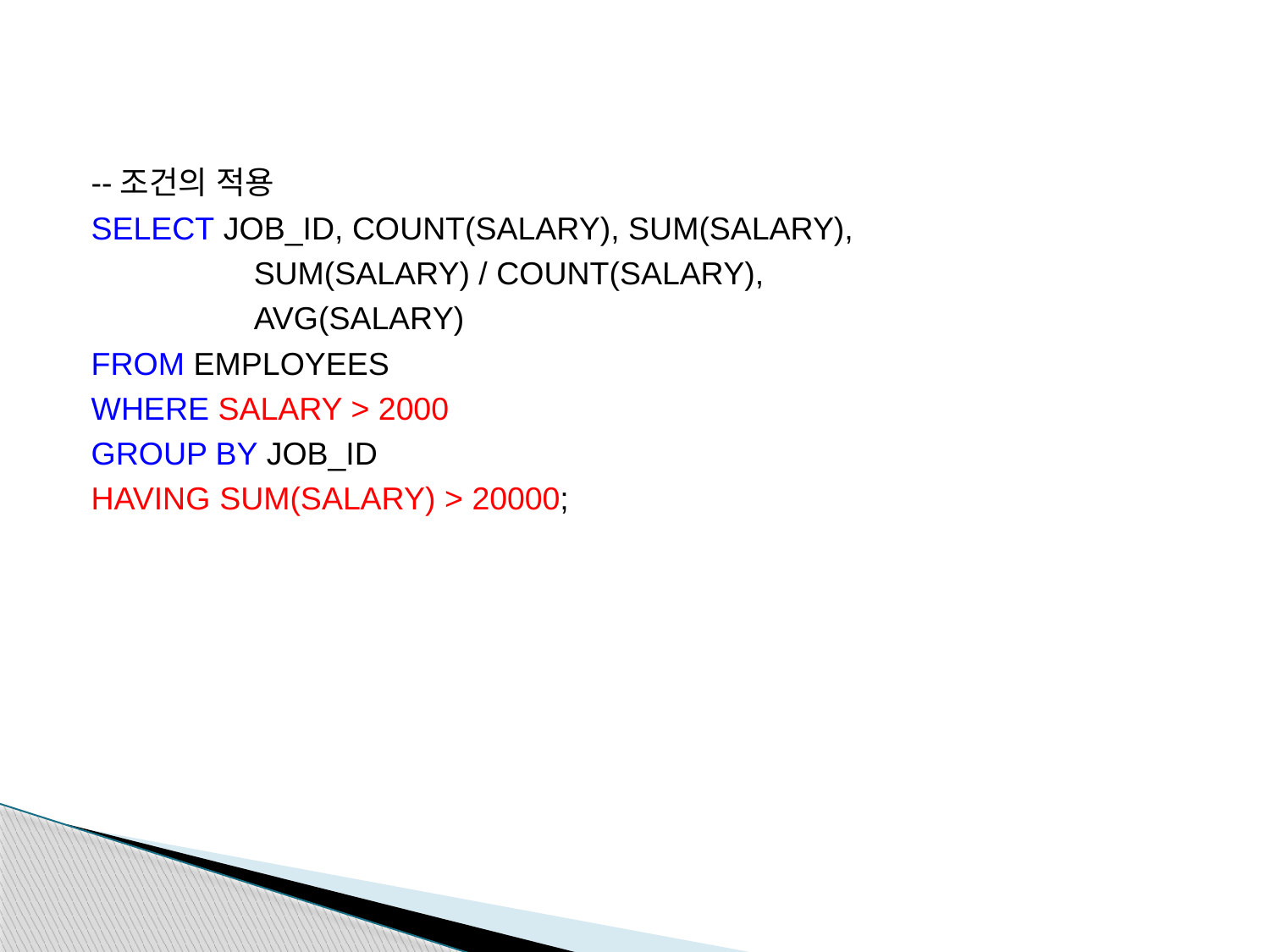

--조건의 적용
SELECT JOB_ID, COUNT(SALARY), SUM(SALARY),
		SUM(SALARY) / COUNT(SALARY),
		AVG(SALARY)
FROM EMPLOYEES
WHERE SALARY > 2000
GROUP BY JOB_ID
HAVING SUM(SALARY) > 20000;